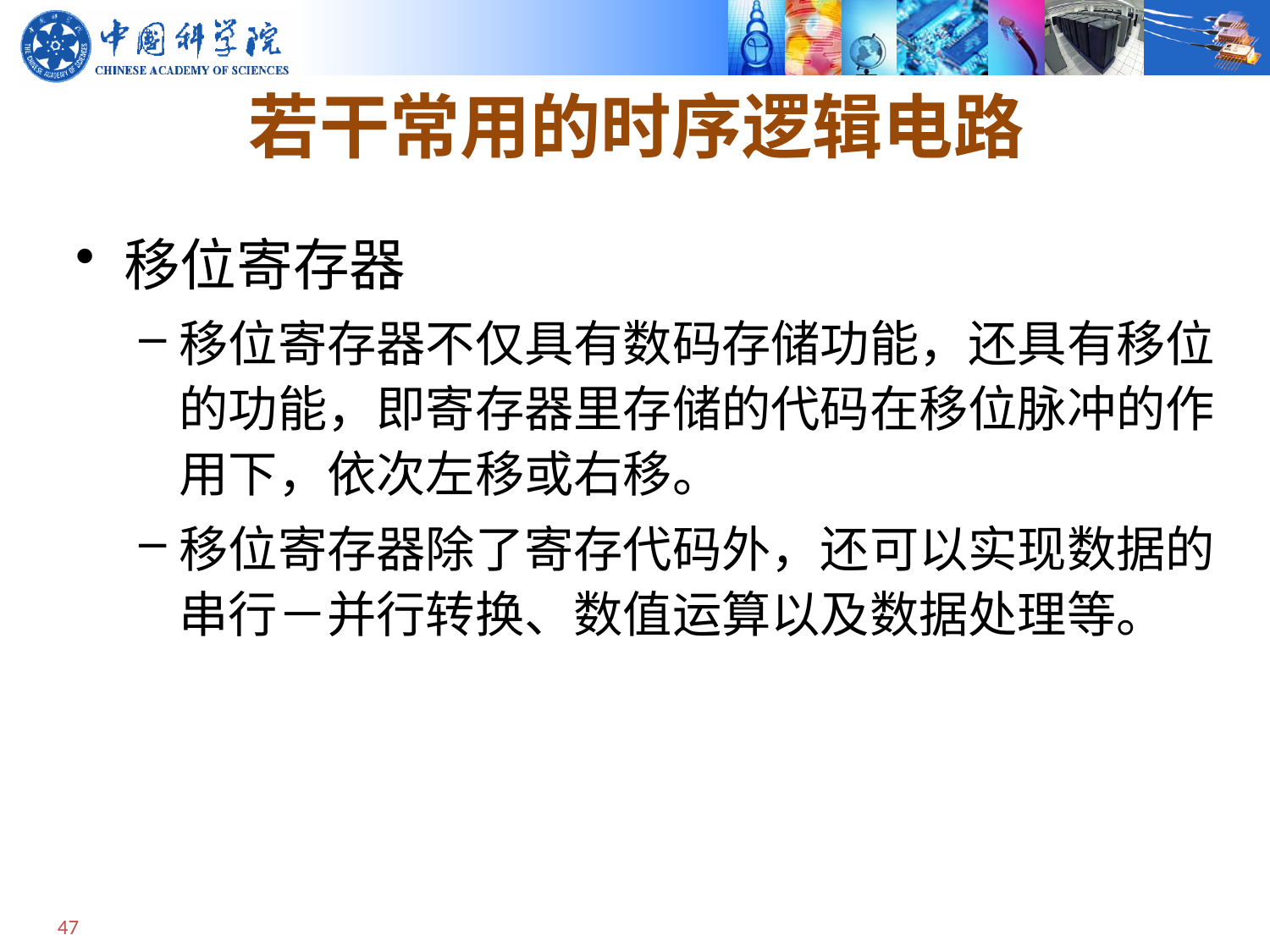

# 若干常用的时序逻辑电路
移位寄存器
移位寄存器不仅具有数码存储功能，还具有移位的功能，即寄存器里存储的代码在移位脉冲的作用下，依次左移或右移。
移位寄存器除了寄存代码外，还可以实现数据的串行－并行转换、数值运算以及数据处理等。